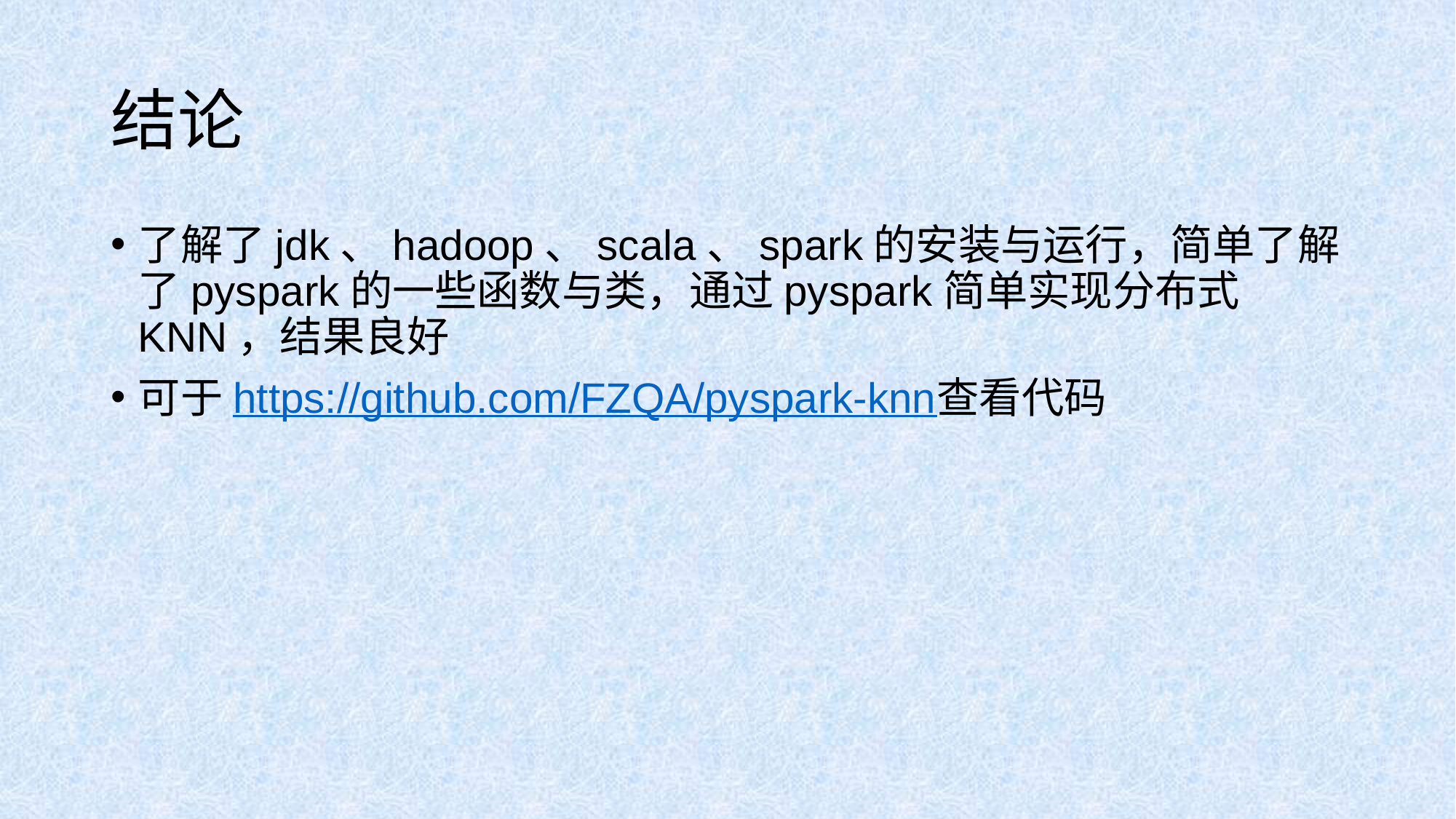

# 结论
了解了jdk、hadoop、scala、spark的安装与运行，简单了解了pyspark的一些函数与类，通过pyspark简单实现分布式KNN，结果良好
可于https://github.com/FZQA/pyspark-knn查看代码